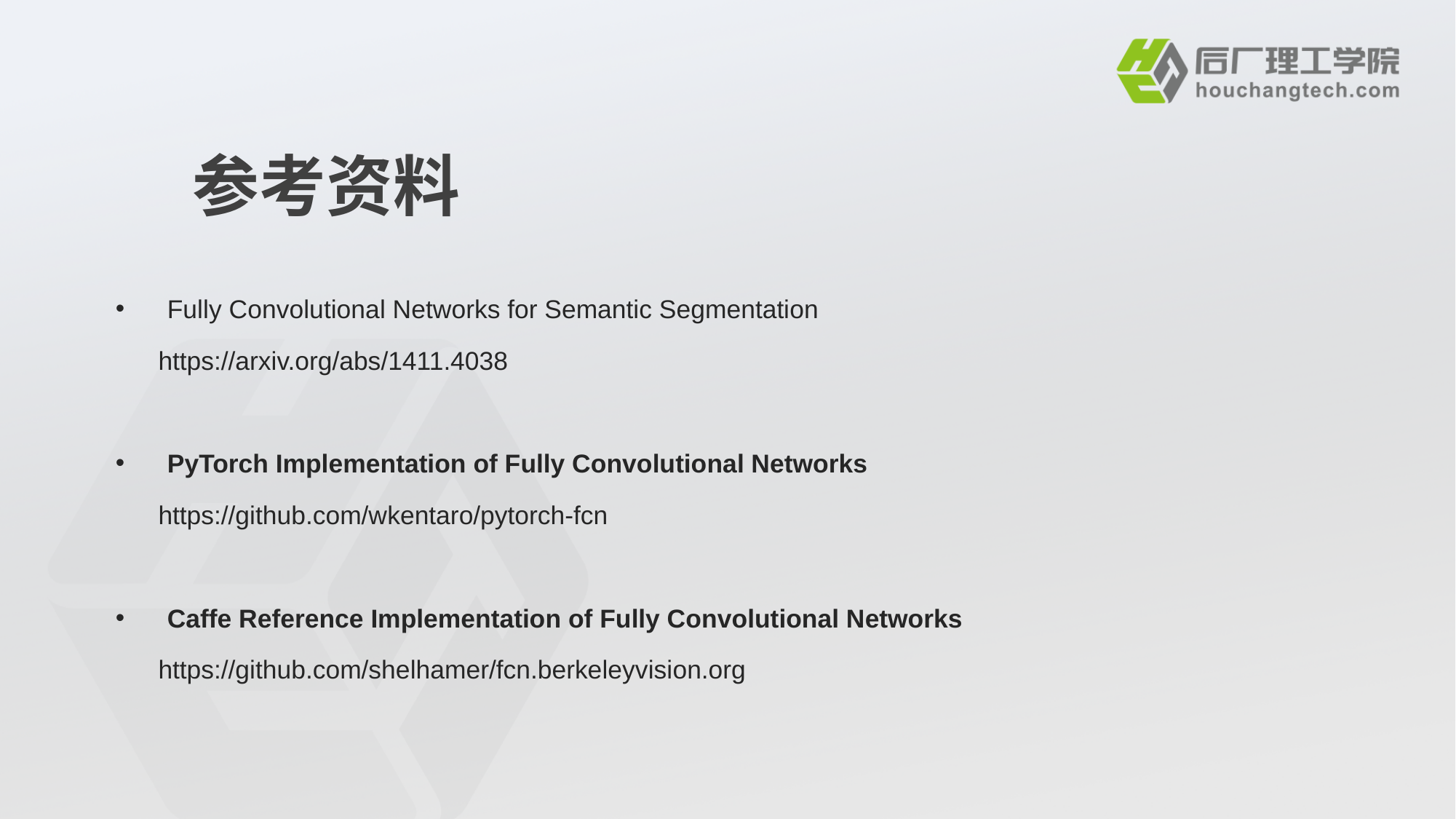

# 参考资料
Fully Convolutional Networks for Semantic Segmentation
      https://arxiv.org/abs/1411.4038

PyTorch Implementation of Fully Convolutional Networks
      https://github.com/wkentaro/pytorch-fcn

Caffe Reference Implementation of Fully Convolutional Networks
      https://github.com/shelhamer/fcn.berkeleyvision.org